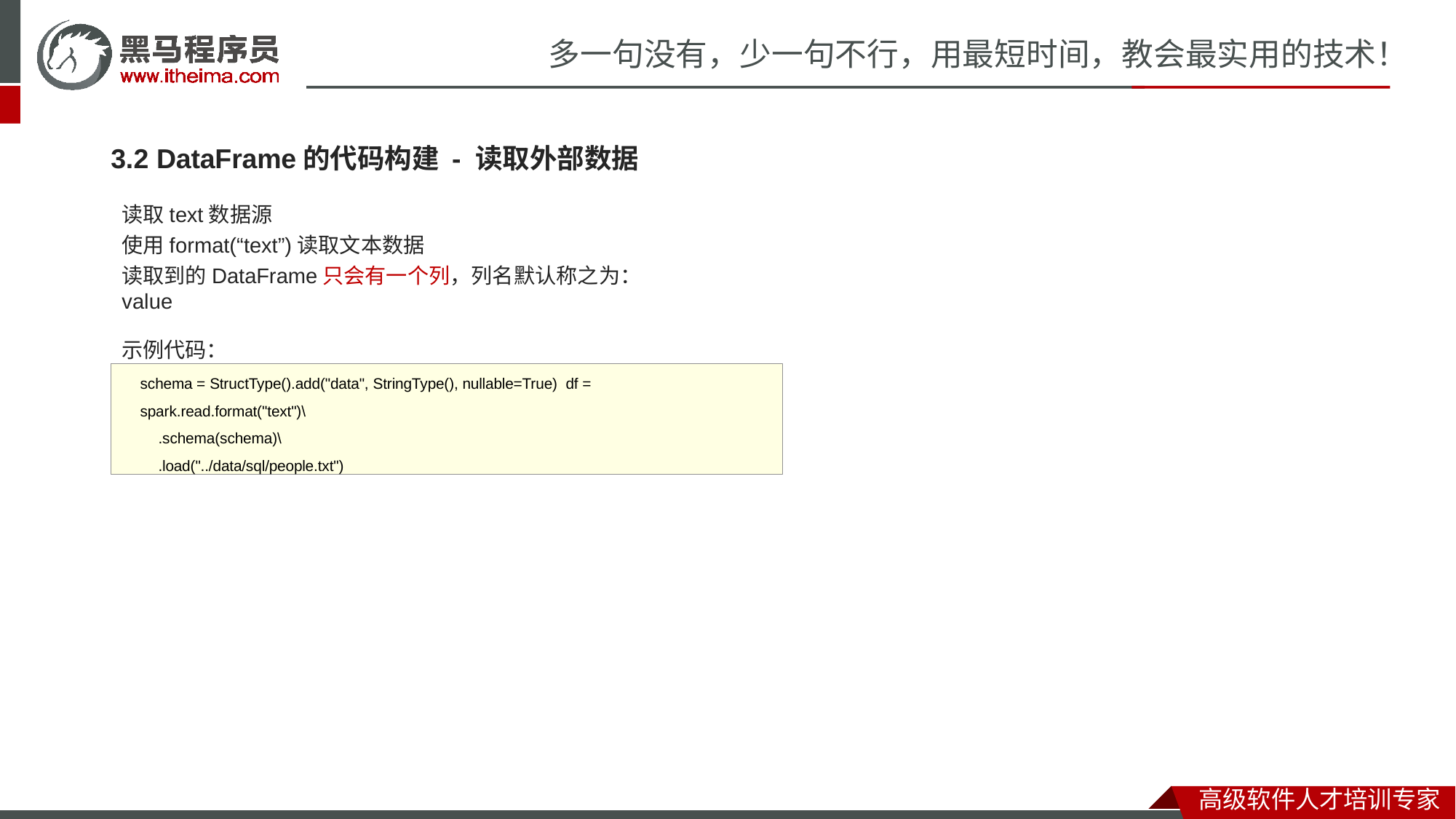

# 多一句没有，少一句不行，用最短时间，教会最实用的技术！

3.2 DataFrame的代码构建 - 读取外部数据
读取text数据源
使用format(“text”)读取文本数据
读取到的DataFrame只会有一个列，列名默认称之为：value

示例代码：
schema = StructType().add("data", StringType(), nullable=True)  df = spark.read.format("text")\
.schema(schema)\
.load("../data/sql/people.txt")
高级软件人才培训专家